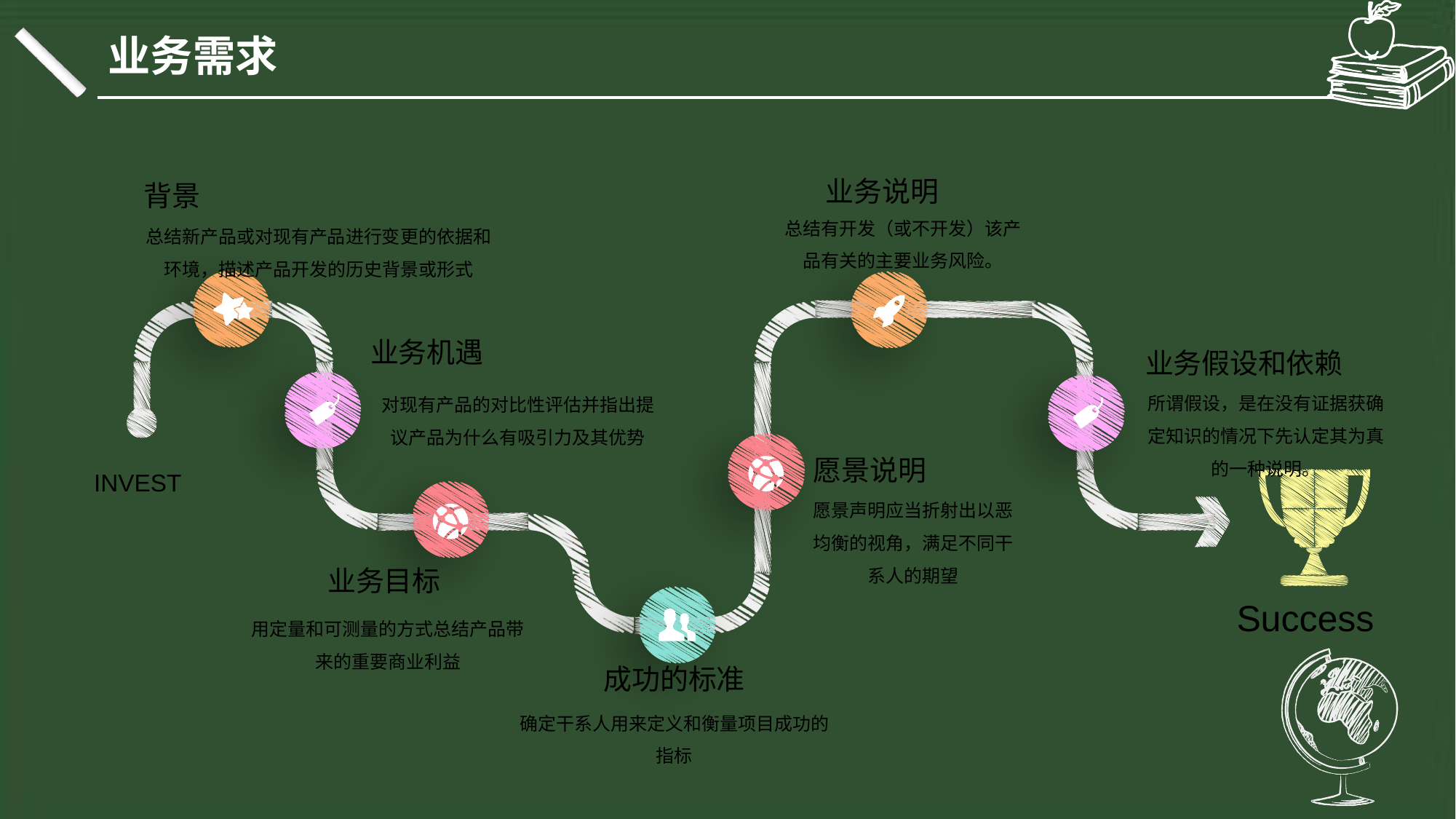

业务需求
业务说明
背景
总结有开发（或不开发）该产品有关的主要业务风险。
总结新产品或对现有产品进行变更的依据和环境，描述产品开发的历史背景或形式

业务机遇
业务假设和依赖

所谓假设，是在没有证据获确定知识的情况下先认定其为真的一种说明。
对现有产品的对比性评估并指出提议产品为什么有吸引力及其优势

愿景说明
INVEST

愿景声明应当折射出以恶均衡的视角，满足不同干系人的期望

业务目标

Success
用定量和可测量的方式总结产品带来的重要商业利益

成功的标准
确定干系人用来定义和衡量项目成功的指标